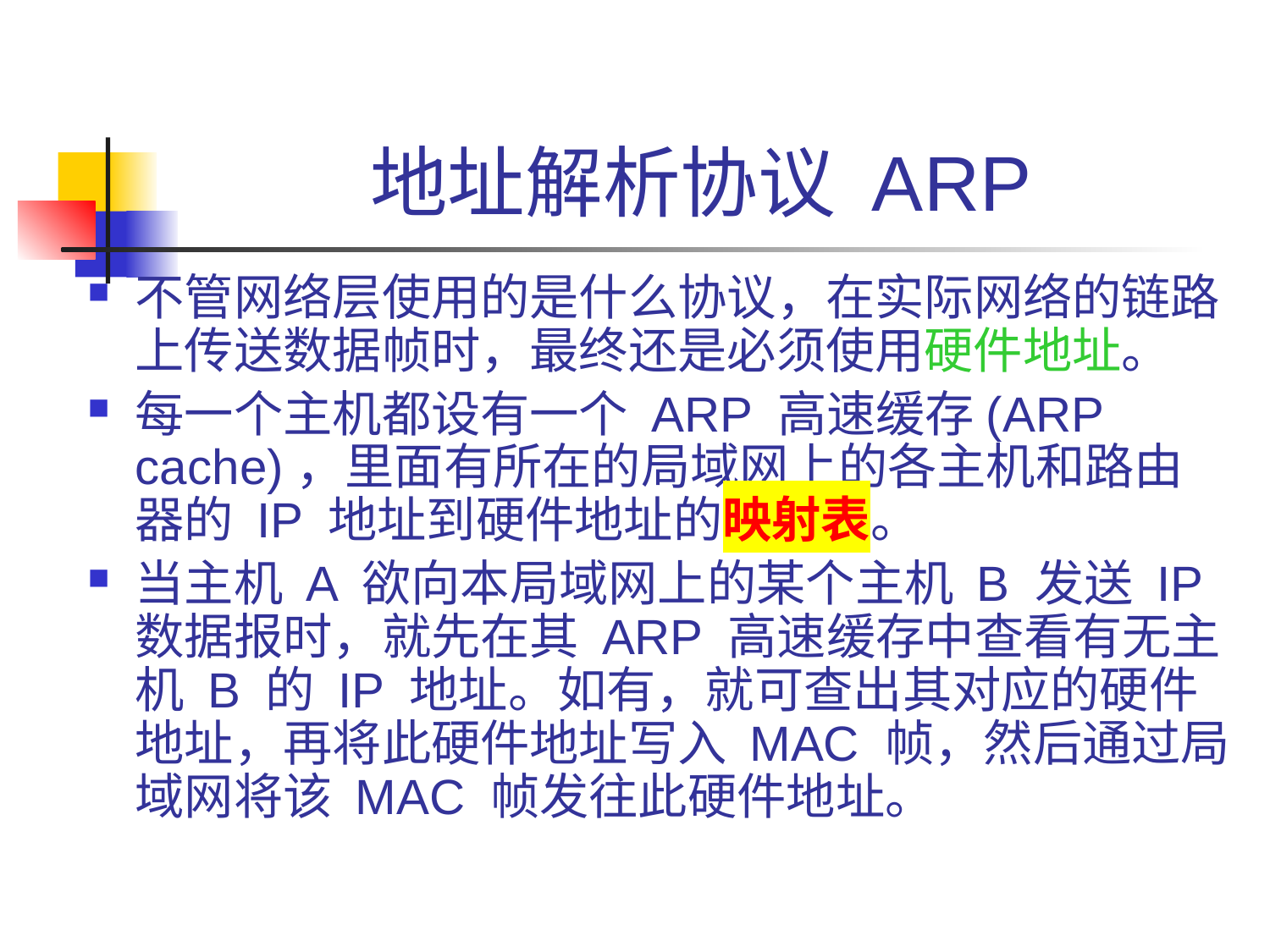

# 地址解析协议 ARP
不管网络层使用的是什么协议，在实际网络的链路上传送数据帧时，最终还是必须使用硬件地址。
每一个主机都设有一个 ARP 高速缓存(ARP cache)，里面有所在的局域网上的各主机和路由器的 IP 地址到硬件地址的映射表。
当主机 A 欲向本局域网上的某个主机 B 发送 IP 数据报时，就先在其 ARP 高速缓存中查看有无主机 B 的 IP 地址。如有，就可查出其对应的硬件地址，再将此硬件地址写入 MAC 帧，然后通过局域网将该 MAC 帧发往此硬件地址。